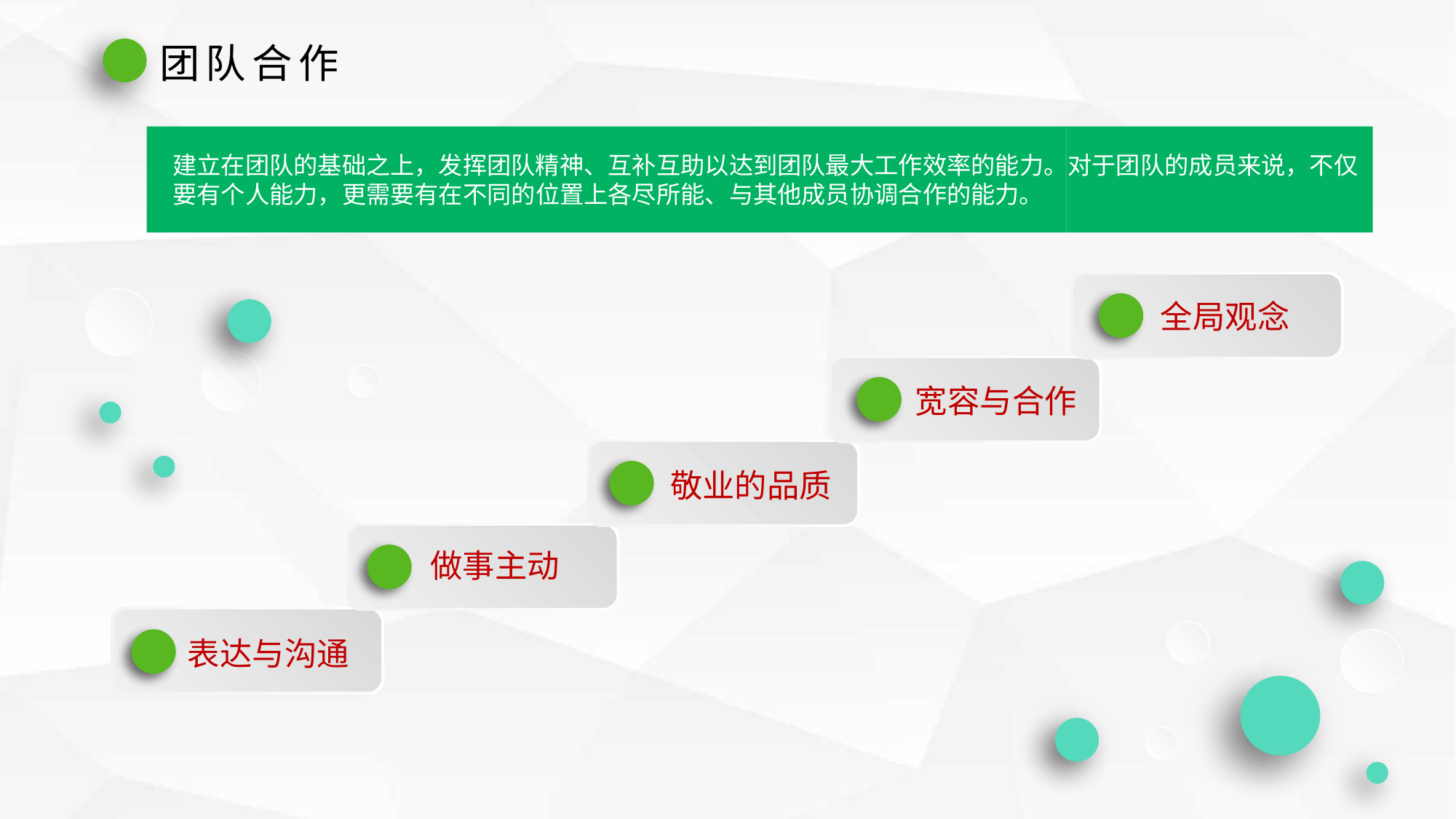

团队合作

建立在团队的基础之上，发挥团队精神、互补互助以达到团队最大工作效率的能力。对于团队的成员来说，不仅
要有个人能力，更需要有在不同的位置上各尽所能、与其他成员协调合作的能力。

全局观念

宽容与合作

敬业的品质

做事主动

表达与沟通

延时符